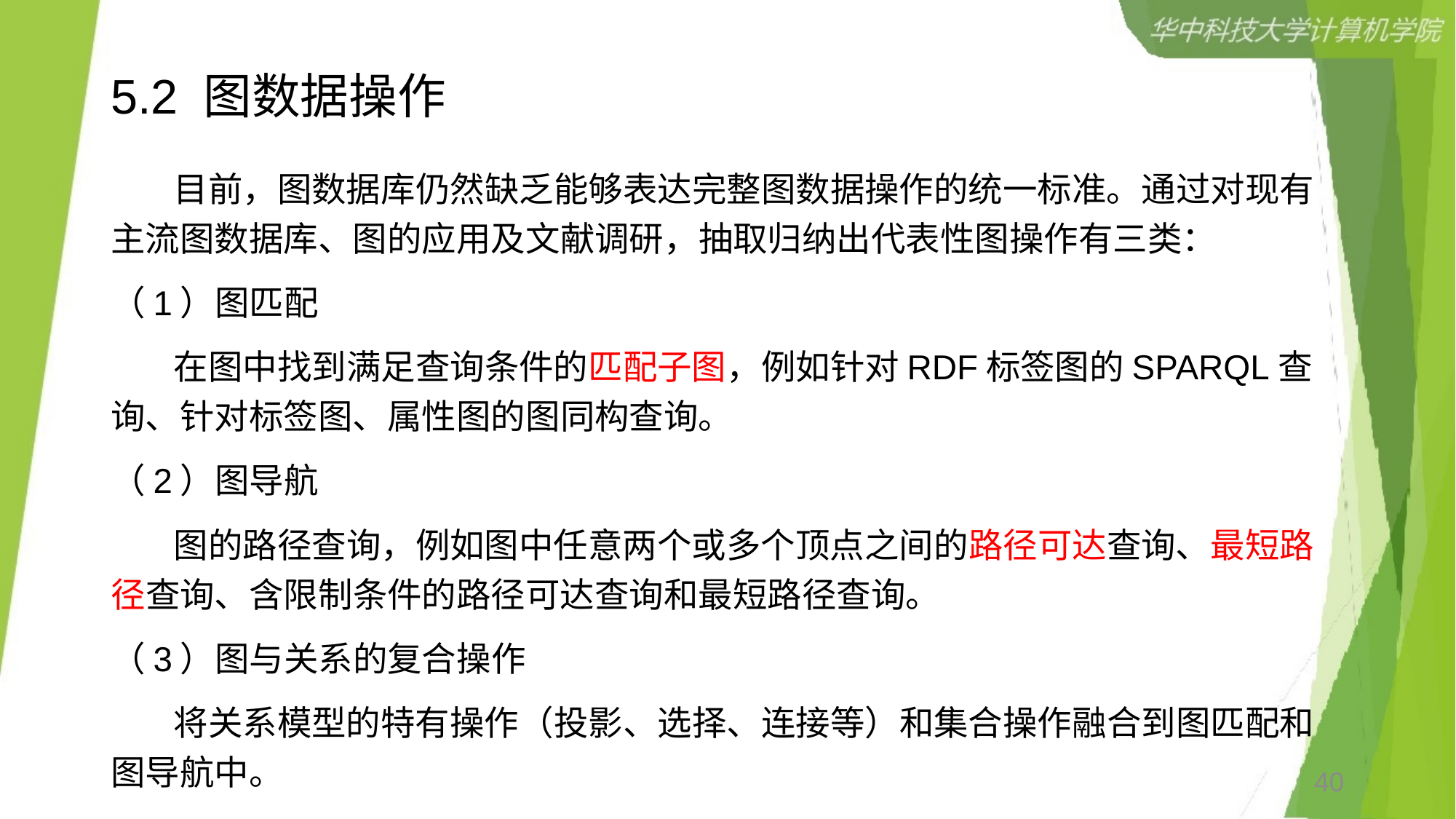

# 5.2 图数据操作
       目前，图数据库仍然缺乏能够表达完整图数据操作的统一标准。通过对现有主流图数据库、图的应用及文献调研，抽取归纳出代表性图操作有三类：
（1）图匹配
       在图中找到满足查询条件的匹配子图，例如针对RDF标签图的SPARQL查询、针对标签图、属性图的图同构查询。
（2）图导航
       图的路径查询，例如图中任意两个或多个顶点之间的路径可达查询、最短路径查询、含限制条件的路径可达查询和最短路径查询。
（3）图与关系的复合操作
       将关系模型的特有操作（投影、选择、连接等）和集合操作融合到图匹配和图导航中。
40